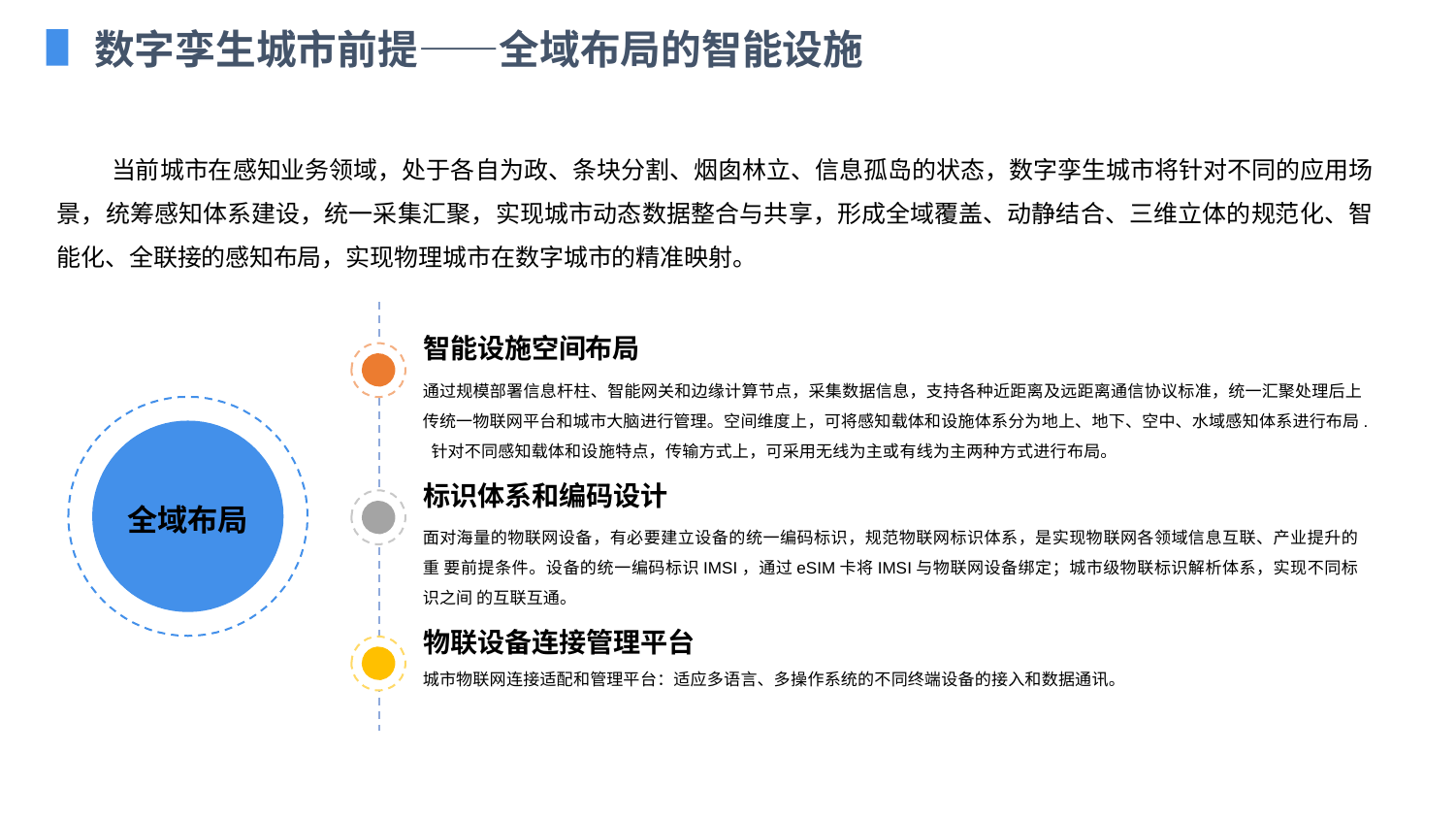

数字孪生城市前提——全域布局的智能设施
当前城市在感知业务领域，处于各自为政、条块分割、烟囱林立、信息孤岛的状态，数字孪生城市将针对不同的应用场 景，统筹感知体系建设，统一采集汇聚，实现城市动态数据整合与共享，形成全域覆盖、动静结合、三维立体的规范化、智 能化、全联接的感知布局，实现物理城市在数字城市的精准映射。

智能设施空间布局
通过规模部署信息杆柱、智能网关和边缘计算节点，采集数据信息，支持各种近距离及远距离通信协议标准，统一汇聚处理后上 传统一物联网平台和城市大脑进行管理。空间维度上，可将感知载体和设施体系分为地上、地下、空中、水域感知体系进行布局. 针对不同感知载体和设施特点，传输方式上，可采用无线为主或有线为主两种方式进行布局。

标识体系和编码设计
面对海量的物联网设备，有必要建立设备的统一编码标识，规范物联网标识体系，是实现物联网各领域信息互联、产业提升的重 要前提条件。设备的统一编码标识IMSI，通过eSIM卡将IMSI与物联网设备绑定；城市级物联标识解析体系，实现不同标识之间 的互联互通。

全域布局
物联设备连接管理平台
城市物联网连接适配和管理平台：适应多语言、多操作系统的不同终端设备的接入和数据通讯。